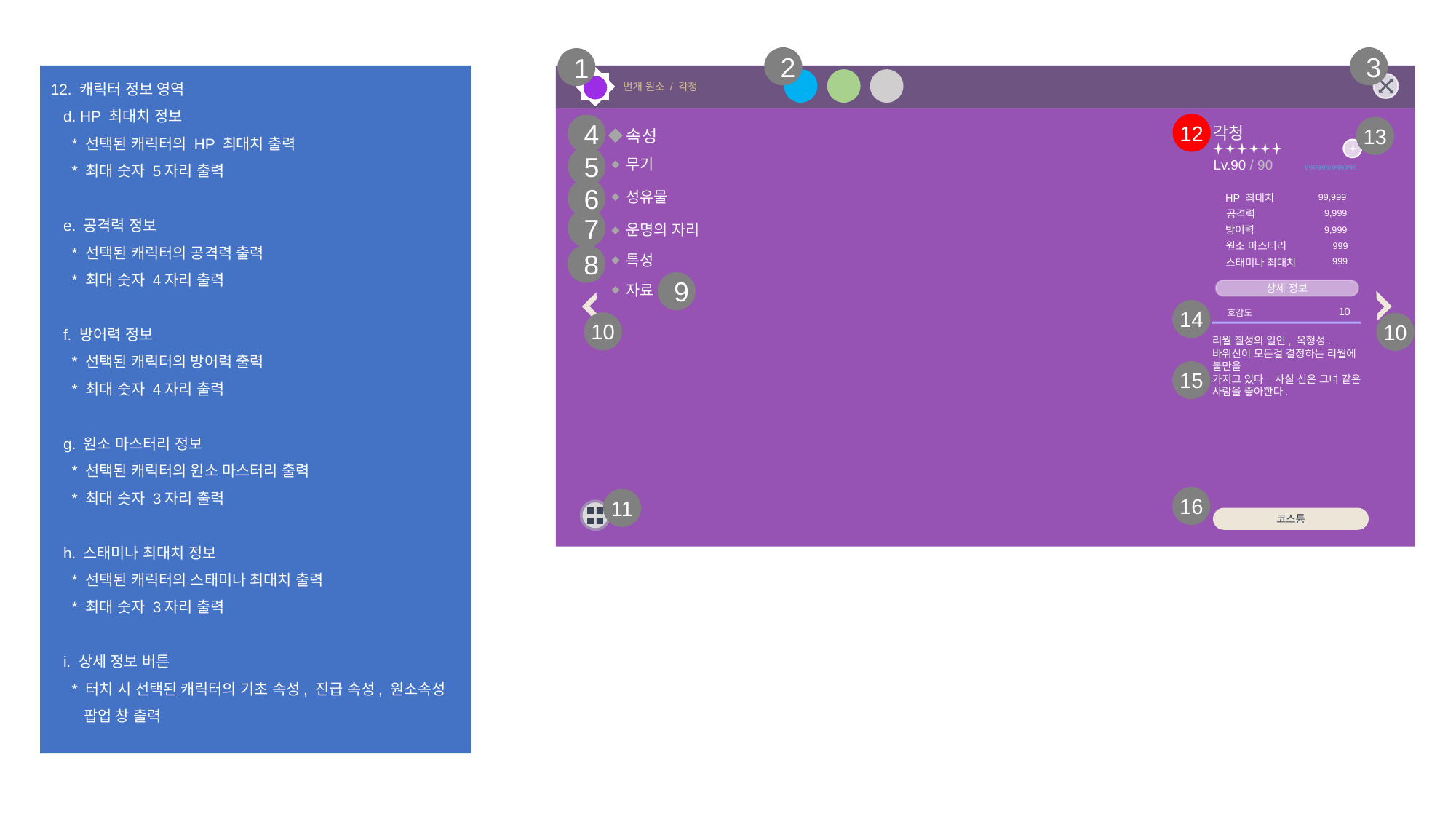

2
3
1
12. 캐릭터 정보 영역
   d. HP 최대치 정보
     * 선택된 캐릭터의 HP 최대치 출력
     * 최대 숫자 5자리 출력

   e. 공격력 정보
     * 선택된 캐릭터의 공격력 출력
     * 최대 숫자 4자리 출력

   f. 방어력 정보
     * 선택된 캐릭터의 방어력 출력
     * 최대 숫자 4자리 출력

   g. 원소 마스터리 정보
     * 선택된 캐릭터의 원소 마스터리 출력
     * 최대 숫자 3자리 출력

   h. 스태미나 최대치 정보
     * 선택된 캐릭터의 스태미나 최대치 출력
     * 최대 숫자 3자리 출력

   i. 상세 정보 버튼
     * 터치 시 선택된 캐릭터의 기초 속성, 진급 속성, 원소속성
       팝업 창 출력

번개 원소 / 각청

12
4
13
각청
속성

5
무기
Lv.90 / 90
999999/999999

6
성유물
HP 최대치
99,999

공격력
9,999
7
운명의 자리
방어력
9,999

원소 마스터리
999
8
특성
999
스태미나 최대치

9
자료
상세 정보

14
10
호감도
10
10

리월 칠성의 일인, 옥형성. 바위신이 모든걸 결정하는 리월에 불만을
가지고 있다 – 사실 신은 그녀 같은 사람을 좋아한다.
15
16
11

코스튬